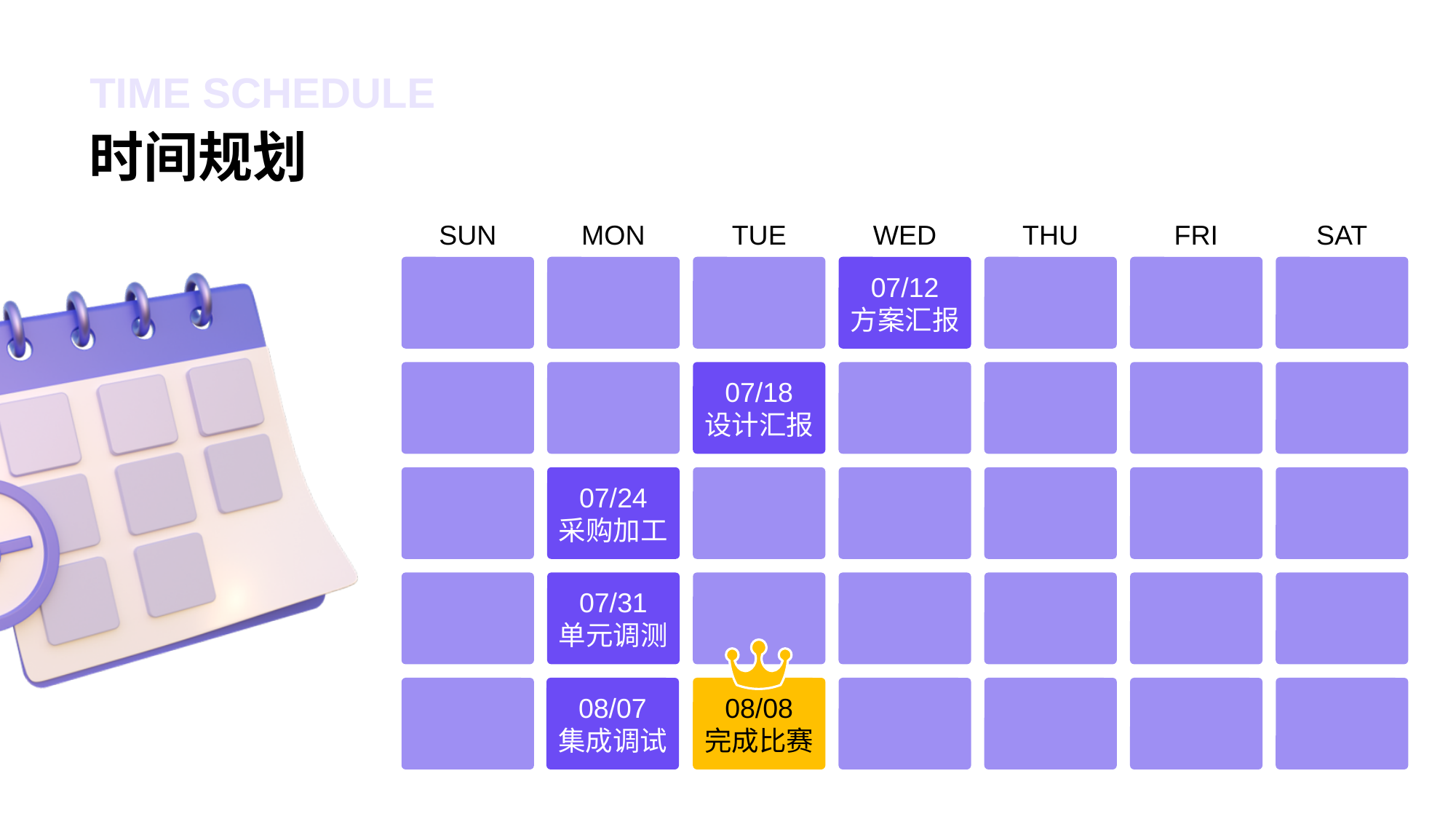

# TIME SCHEDULE
时间规划
SUN
MON
TUE
WED
THU
FRI
SAT

07/12
方案汇报

07/18
设计汇报

07/24
采购加工

07/31
单元调测

08/07
集成调试

08/08
完成比赛